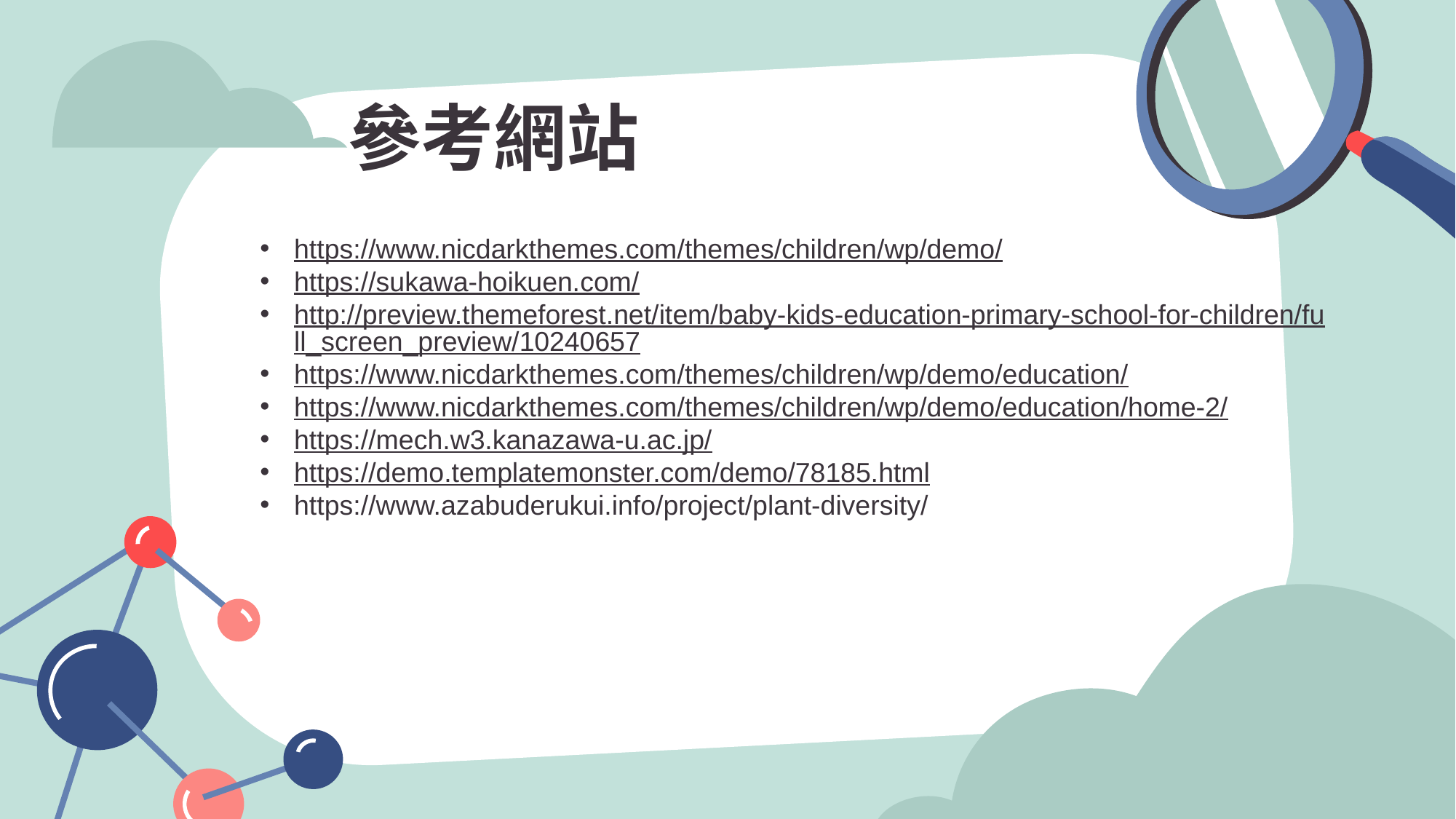

# 參考網站
https://www.nicdarkthemes.com/themes/children/wp/demo/
https://sukawa-hoikuen.com/
http://preview.themeforest.net/item/baby-kids-education-primary-school-for-children/full_screen_preview/10240657
https://www.nicdarkthemes.com/themes/children/wp/demo/education/
https://www.nicdarkthemes.com/themes/children/wp/demo/education/home-2/
https://mech.w3.kanazawa-u.ac.jp/
https://demo.templatemonster.com/demo/78185.html
https://www.azabuderukui.info/project/plant-diversity/